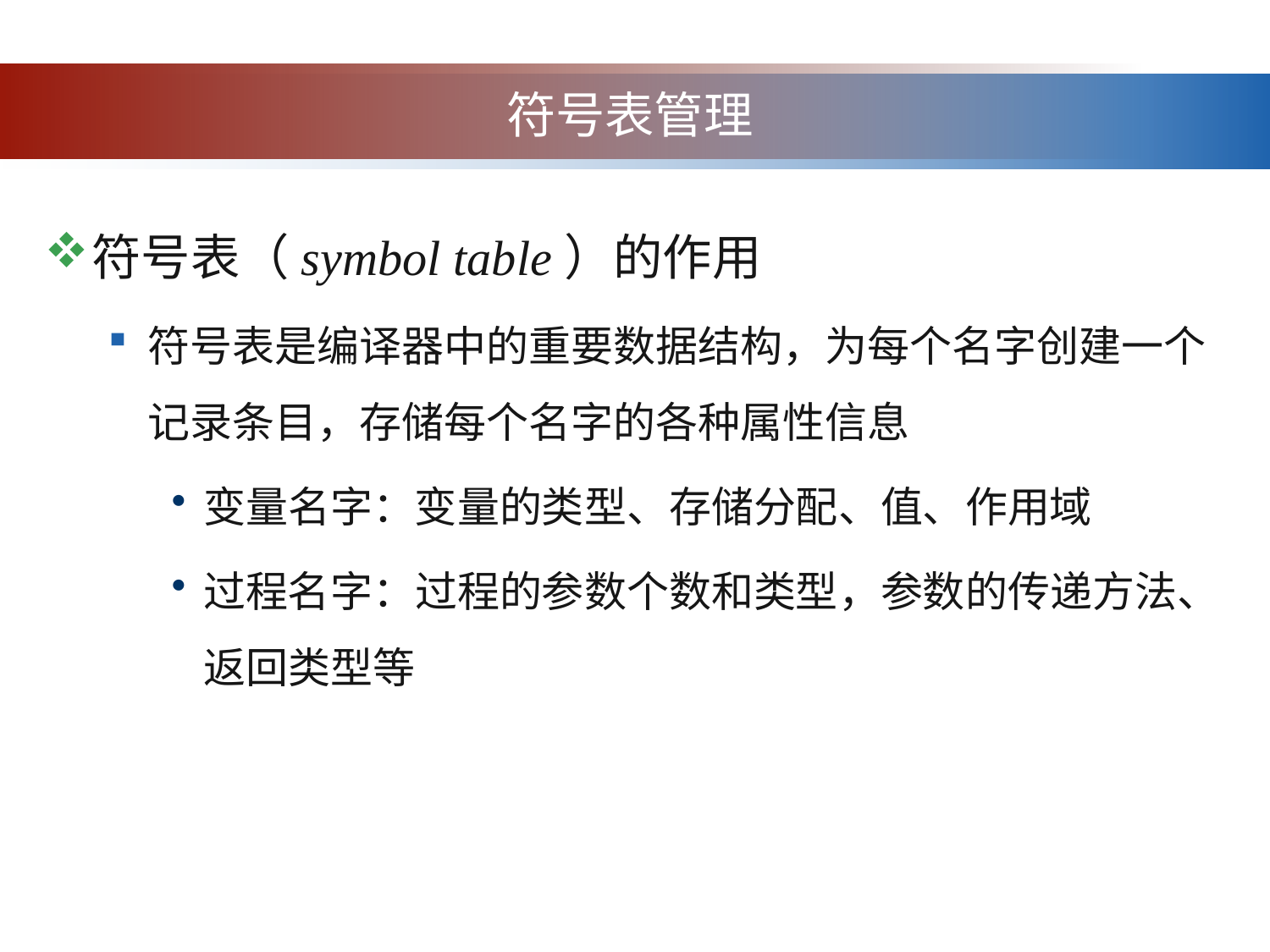

# 符号表管理
符号表（symbol table）的作用
符号表是编译器中的重要数据结构，为每个名字创建一个记录条目，存储每个名字的各种属性信息
变量名字：变量的类型、存储分配、值、作用域
过程名字：过程的参数个数和类型，参数的传递方法、返回类型等